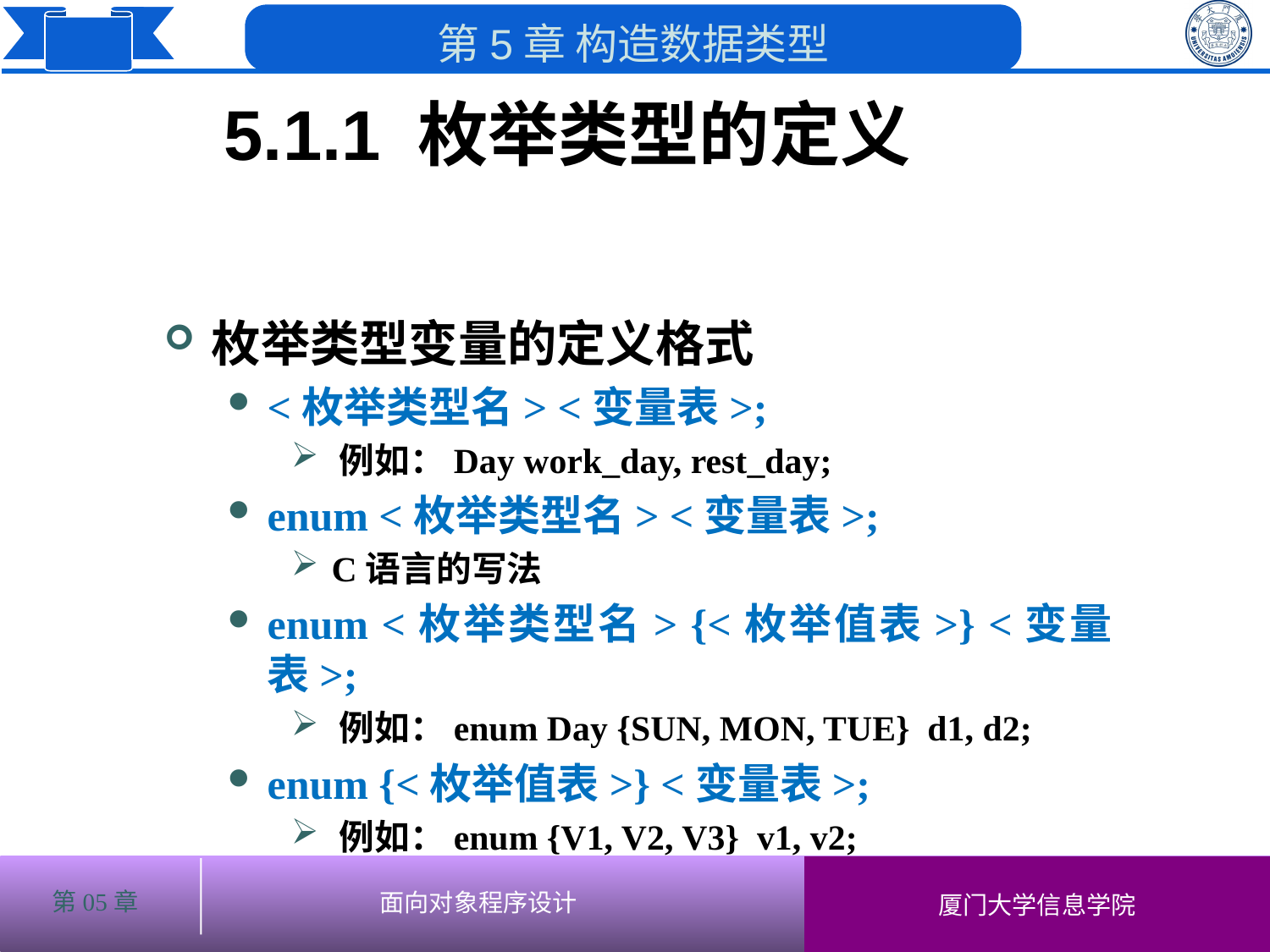

5.1.1 枚举类型的定义
# 枚举类型变量的定义格式
<枚举类型名> <变量表>;
 例如：Day work_day, rest_day;
enum <枚举类型名> <变量表>;
 C语言的写法
enum <枚举类型名> {<枚举值表>} <变量表>;
 例如：enum Day {SUN, MON, TUE}  d1, d2;
enum {<枚举值表>} <变量表>;
 例如：enum {V1, V2, V3}  v1, v2;
4